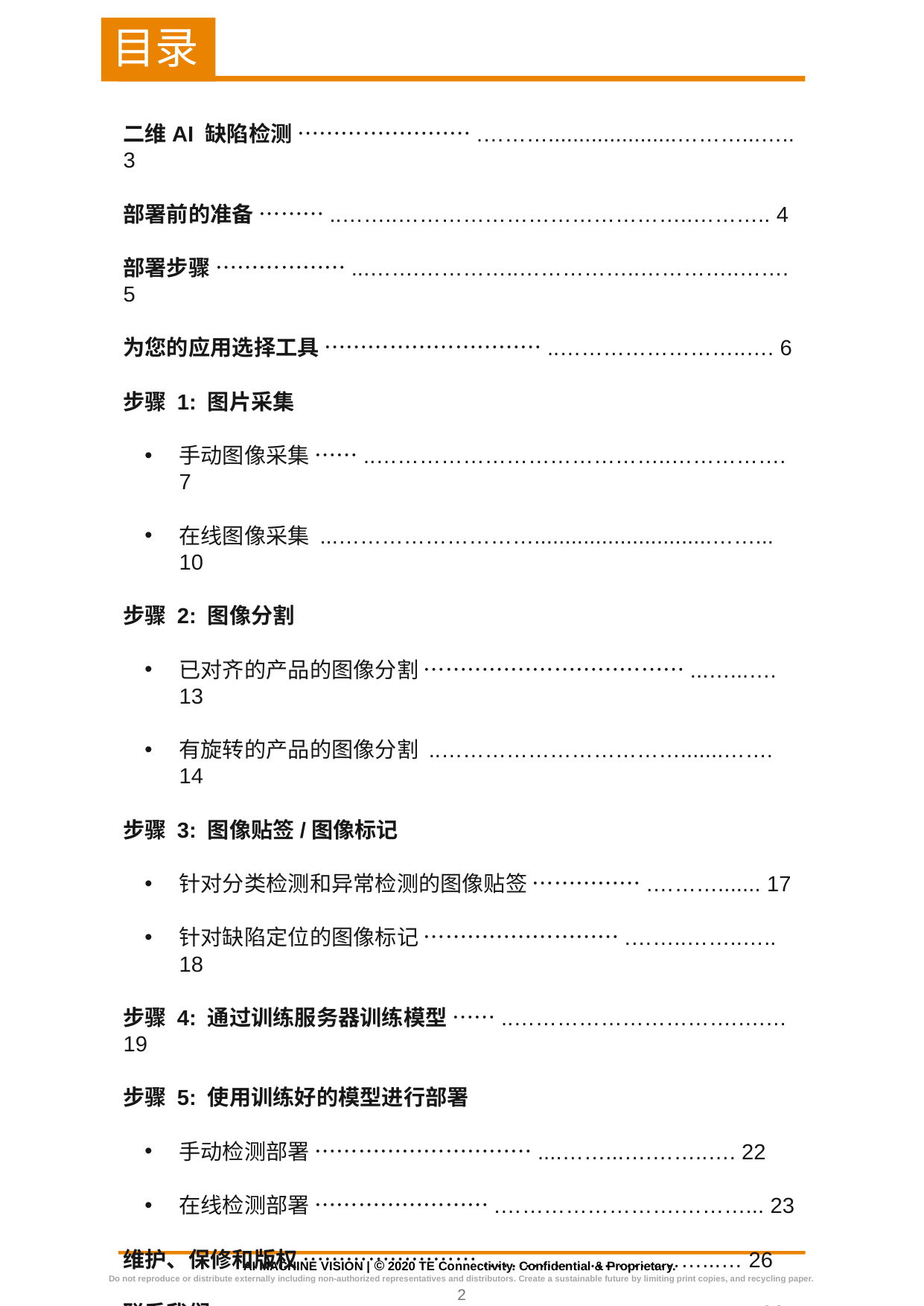

# 目录
二维AI 缺陷检测 …………………….……….....................………...….. 3
部署前的准备 ………..……..…………………………………..……….. 4
部署步骤 ………………...…….…………..……………..…………..……. 5
为您的应用选择工具 …………………………..……………………..…. 6
步骤 1: 图片采集
手动图像采集 ……..…………………………………..……………. 7
在线图像采集 ...……………………….............................……... 10
步骤 2: 图像分割
已对齐的产品的图像分割 ………………………………...…...…. 13
有旋转的产品的图像分割 ..…………………………….......……. 14
步骤 3: 图像贴签/图像标记
针对分类检测和异常检测的图像贴签 …………….………....... 17
针对缺陷定位的图像标记 ……………………….……..……..….. 18
步骤 4: 通过训练服务器训练模型 ……..………………………….….… 19
步骤 5: 使用训练好的模型进行部署
手动检测部署 …………………………....……...….……..…. 22
在线检测部署 …………………….…………………….………... 23
维护、保修和版权 …………………….…………….……..……...… 26
联系我们 ….…………………….…………………….……..……...…. 28